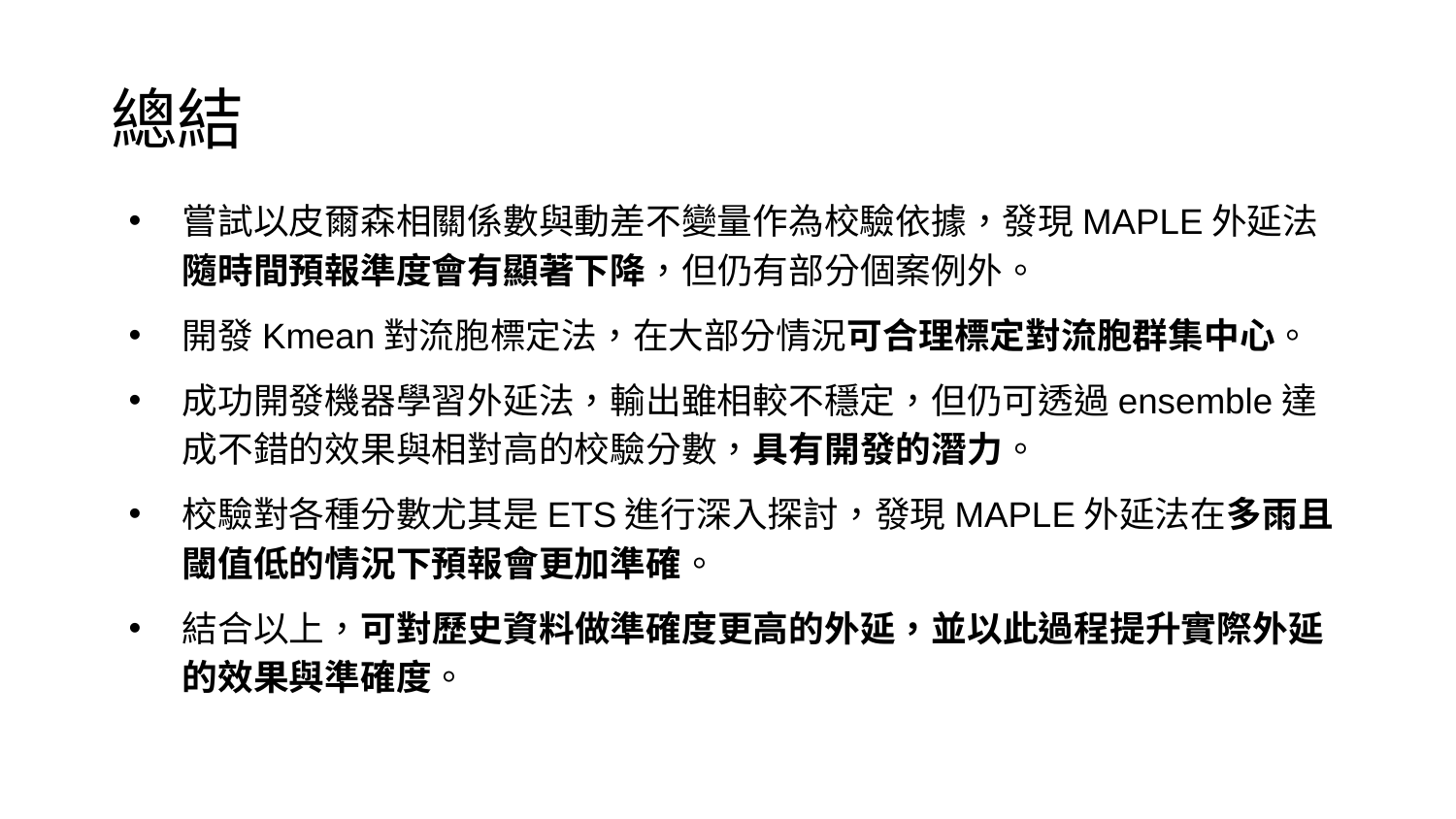

# 總結
嘗試以皮爾森相關係數與動差不變量作為校驗依據，發現MAPLE外延法隨時間預報準度會有顯著下降，但仍有部分個案例外。
開發Kmean對流胞標定法，在大部分情況可合理標定對流胞群集中心。
成功開發機器學習外延法，輸出雖相較不穩定，但仍可透過ensemble達成不錯的效果與相對高的校驗分數，具有開發的潛力。
校驗對各種分數尤其是ETS進行深入探討，發現MAPLE外延法在多雨且閾值低的情況下預報會更加準確。
結合以上，可對歷史資料做準確度更高的外延，並以此過程提升實際外延的效果與準確度。